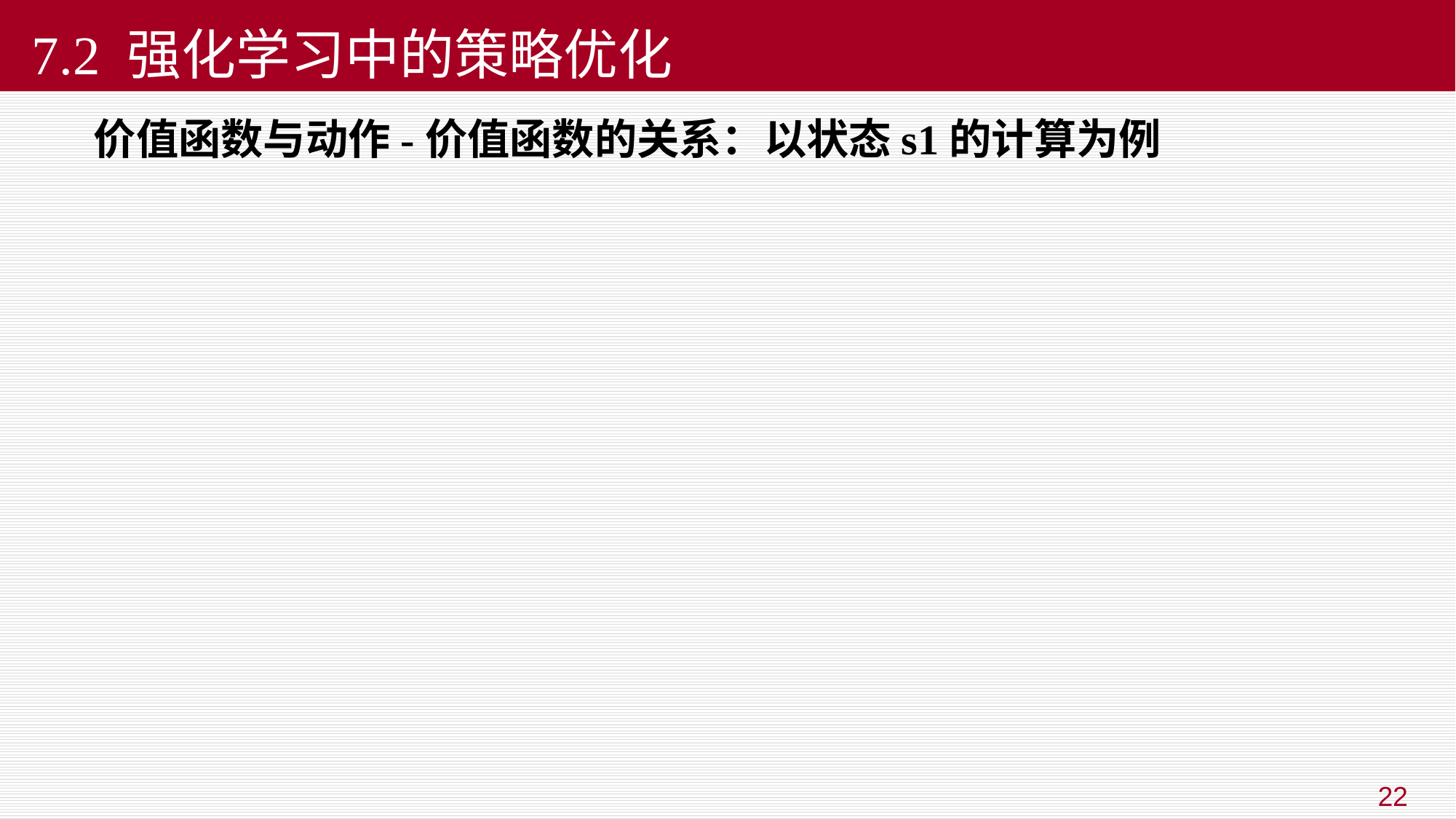

# 7.2 强化学习中的策略优化
价值函数与动作-价值函数的关系：以状态s1的计算为例
22